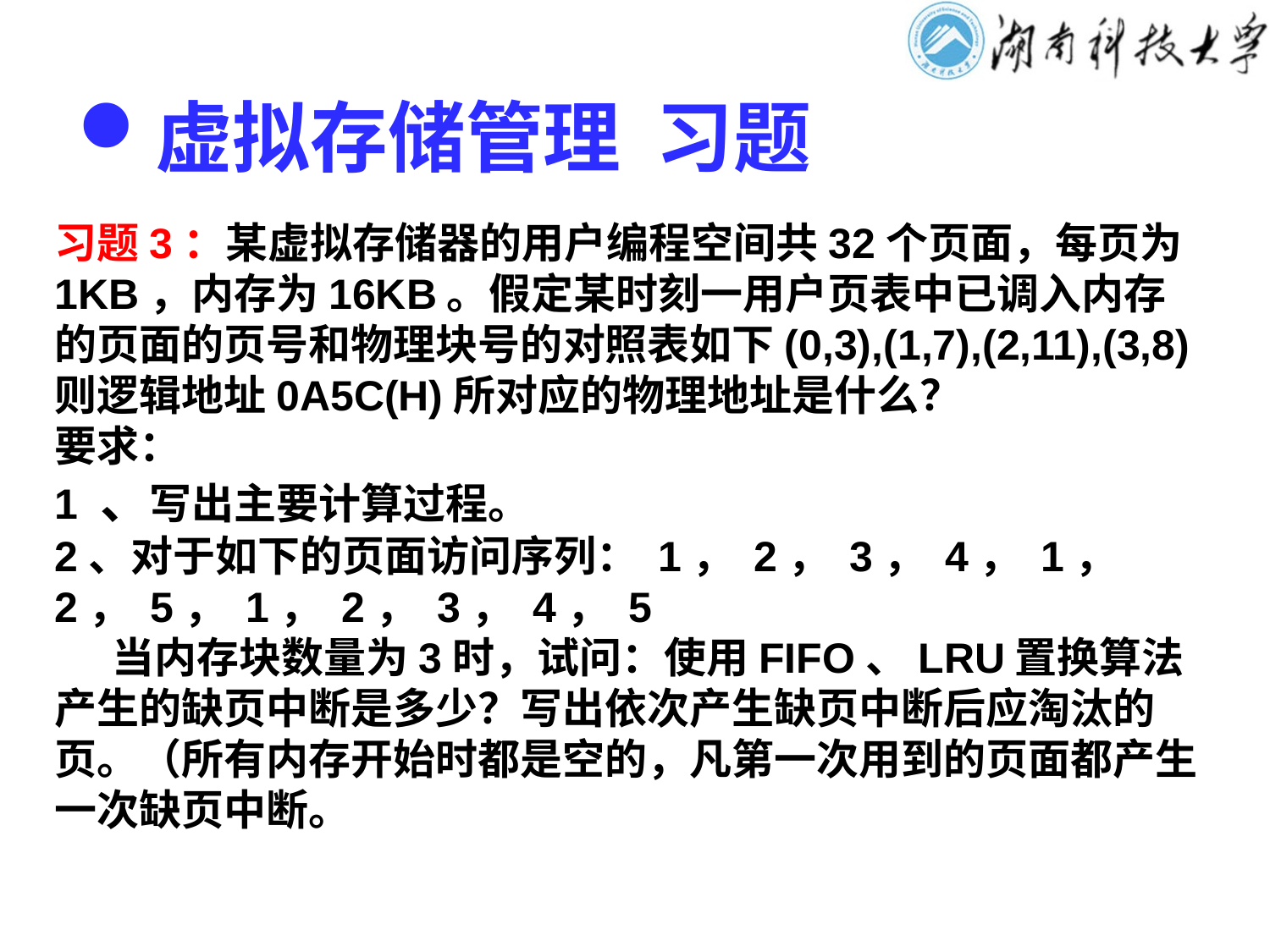

# 虚拟存储管理  习题
习题3：某虚拟存储器的用户编程空间共32个页面，每页为1KB，内存为16KB。假定某时刻一用户页表中已调入内存的页面的页号和物理块号的对照表如下(0,3),(1,7),(2,11),(3,8)
则逻辑地址0A5C(H)所对应的物理地址是什么？
要求：
1 、写出主要计算过程。
2、对于如下的页面访问序列： 1， 2， 3， 4， 1， 2， 5， 1， 2， 3， 4， 5
    当内存块数量为3时，试问：使用FIFO、LRU置换算法产生的缺页中断是多少？写出依次产生缺页中断后应淘汰的页。（所有内存开始时都是空的，凡第一次用到的页面都产生一次缺页中断。